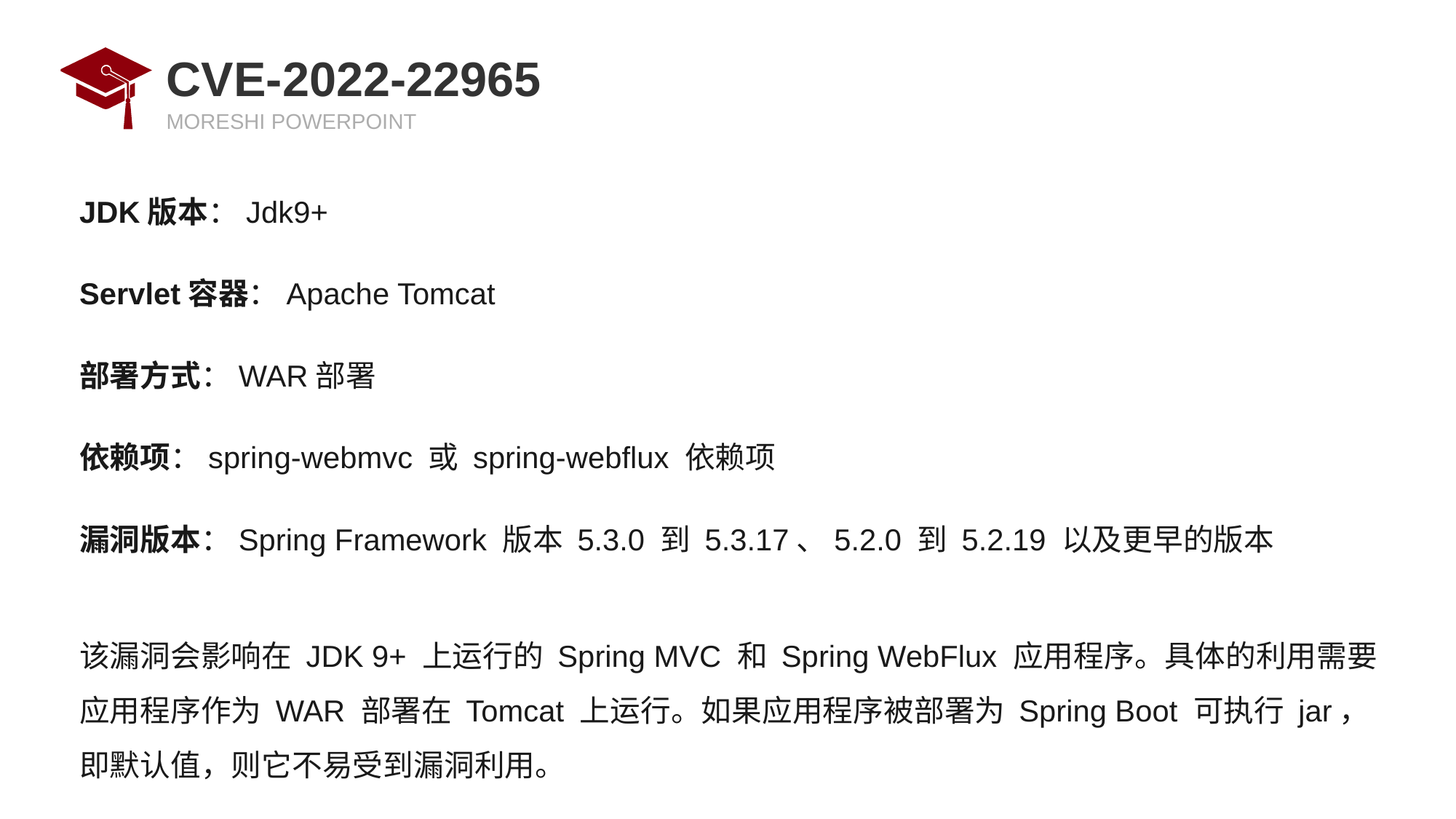

# CVE-2022-22965
JDK版本：Jdk9+
Servlet容器：Apache Tomcat
部署方式：WAR部署
依赖项：spring-webmvc 或 spring-webflux 依赖项
漏洞版本：Spring Framework 版本 5.3.0 到 5.3.17、5.2.0 到 5.2.19 以及更早的版本
该漏洞会影响在 JDK 9+ 上运行的 Spring MVC 和 Spring WebFlux 应用程序。具体的利用需要应用程序作为 WAR 部署在 Tomcat 上运行。如果应用程序被部署为 Spring Boot 可执行 jar，即默认值，则它不易受到漏洞利用。